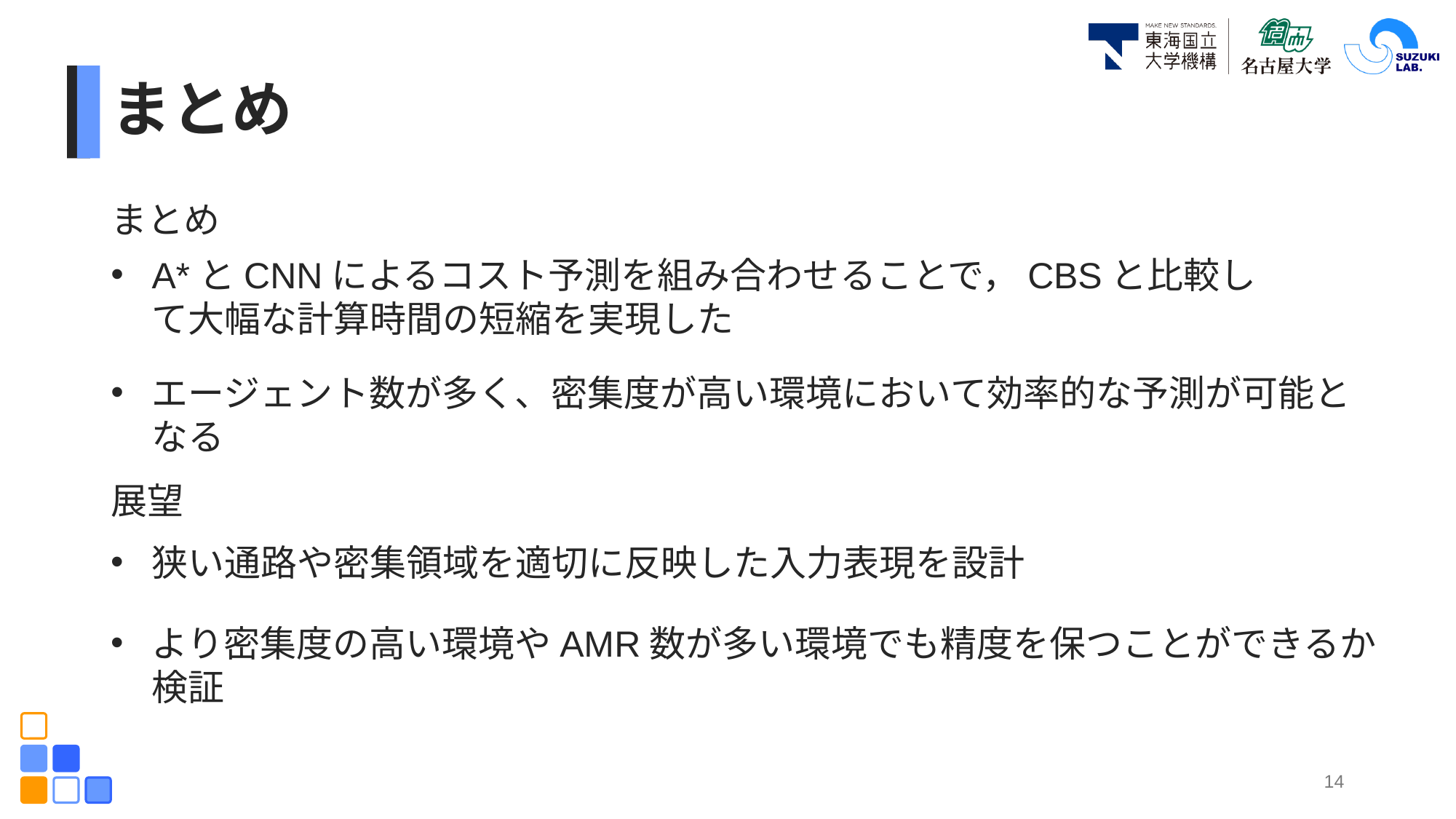

まとめ
まとめ
A*とCNNによるコスト予測を組み合わせることで，CBSと比較して大幅な計算時間の短縮を実現した
エージェント数が多く、密集度が高い環境において効率的な予測が可能となる
展望
狭い通路や密集領域を適切に反映した入力表現を設計
より密集度の高い環境やAMR数が多い環境でも精度を保つことができるか検証
14